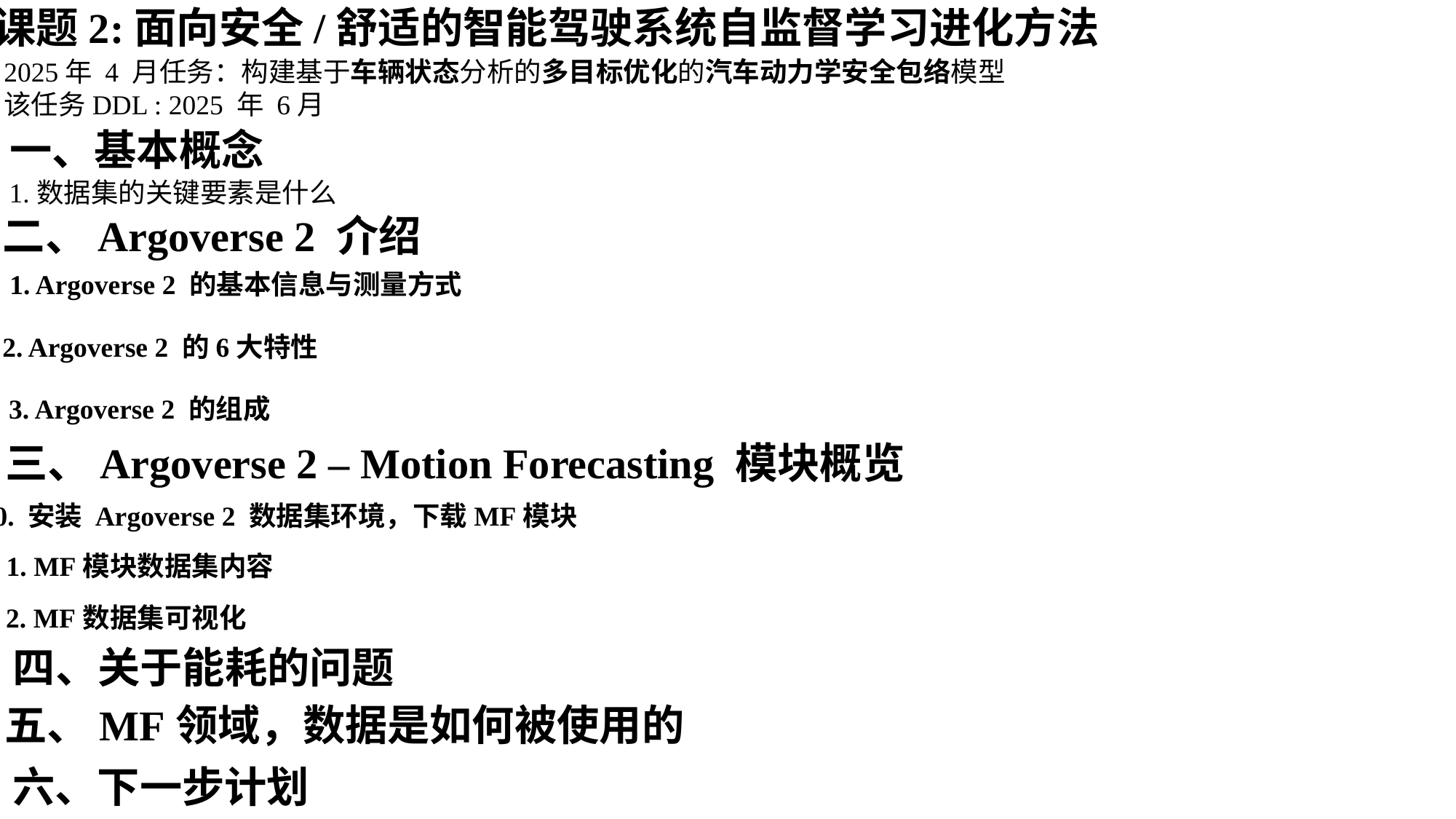

课题2:面向安全/舒适的智能驾驶系统自监督学习进化方法

2025年 4 月任务：构建基于车辆状态分析的多目标优化的汽车动力学安全包络模型
该任务DDL : 2025 年 6月
一、基本概念
1.数据集的关键要素是什么
二、Argoverse 2 介绍
1. Argoverse 2 的基本信息与测量方式
2. Argoverse 2 的6大特性
3. Argoverse 2 的组成
三、Argoverse 2 – Motion Forecasting 模块概览

0. 安装 Argoverse 2 数据集环境，下载MF模块
1. MF模块数据集内容
2. MF数据集可视化
四、关于能耗的问题
五、MF领域，数据是如何被使用的
六、下一步计划